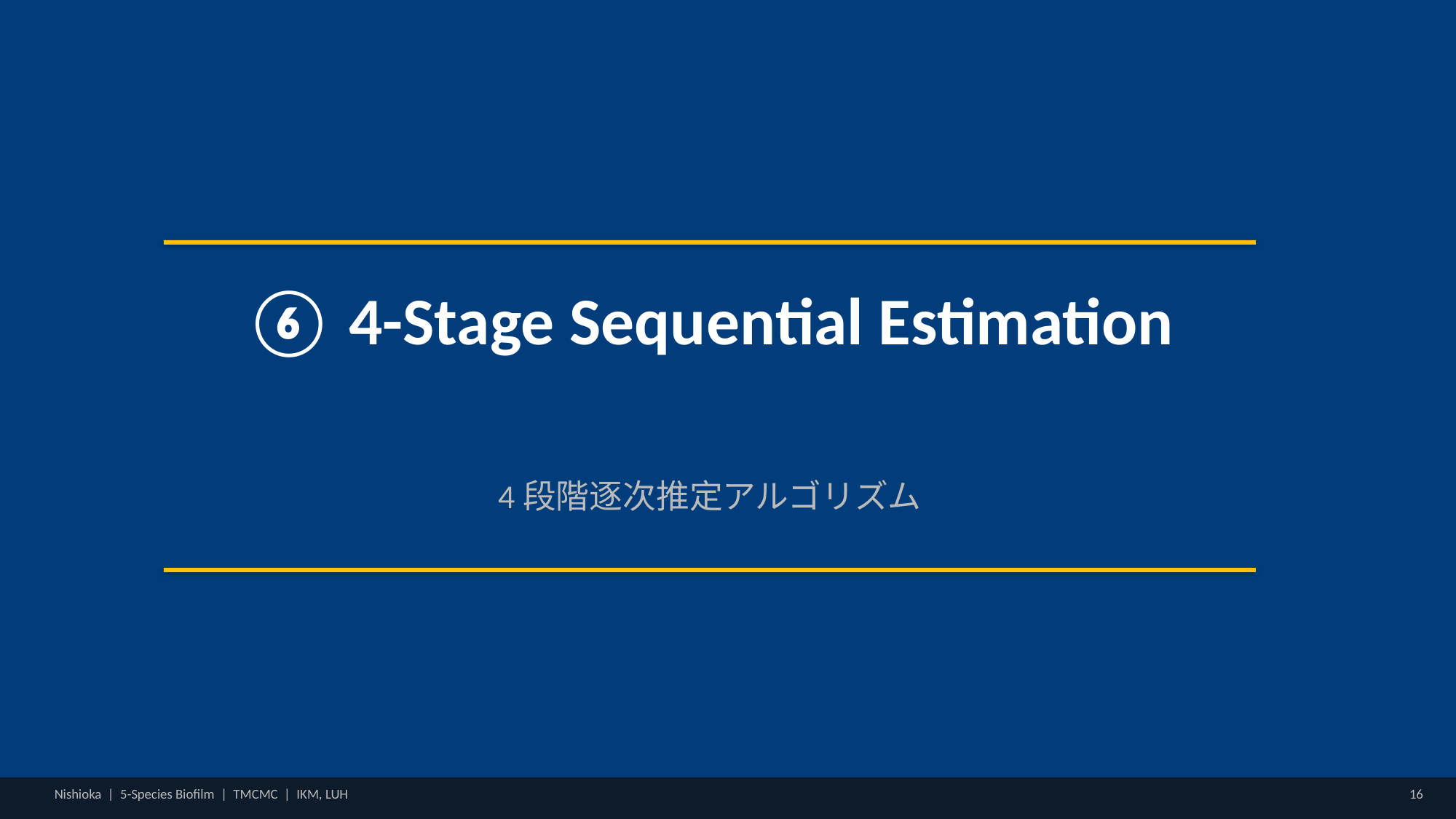

⑥ 4-Stage Sequential Estimation
4段階逐次推定アルゴリズム

Nishioka  |  5-Species Biofilm  |  TMCMC  |  IKM, LUH
16